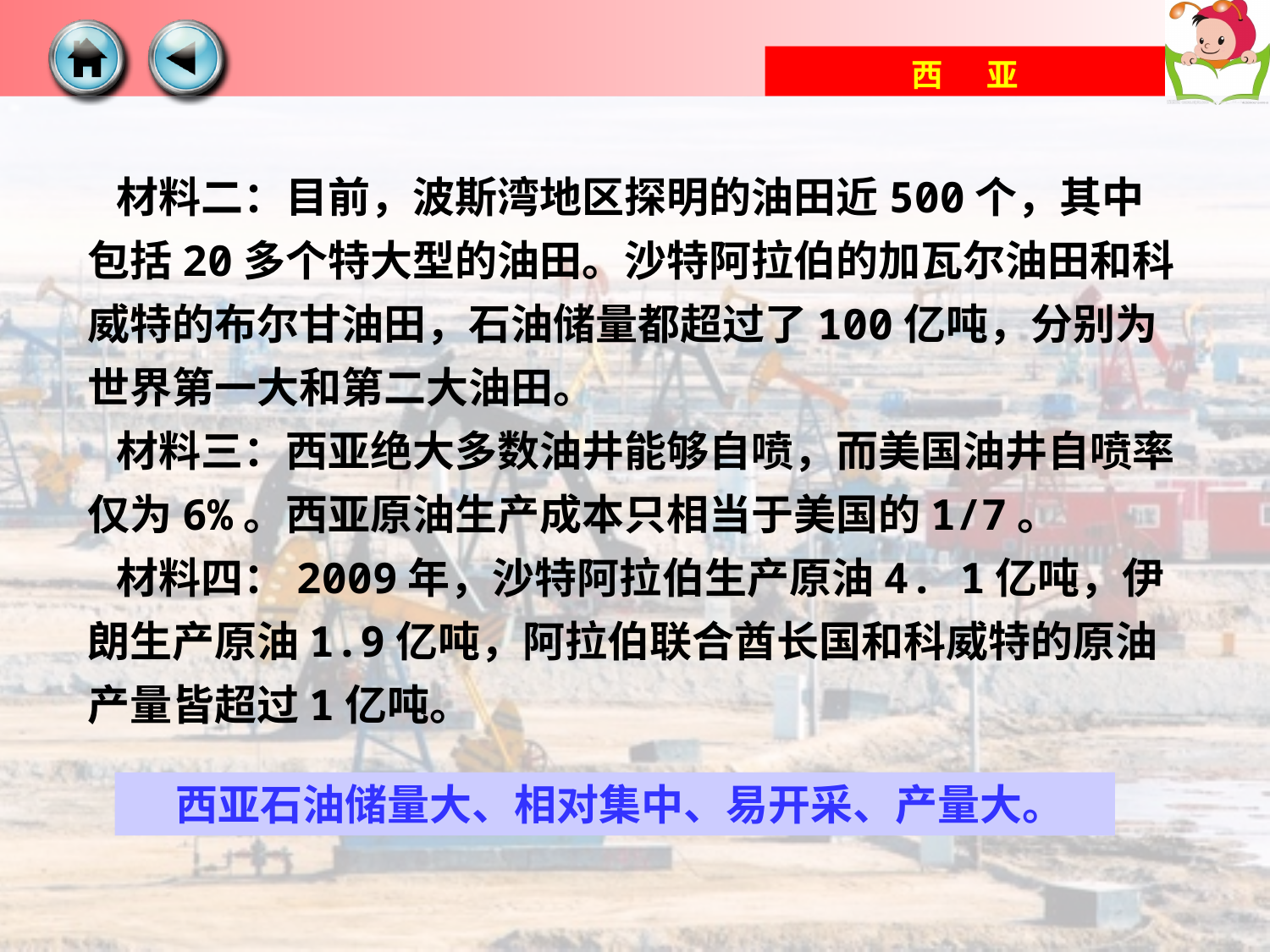

材料二：目前，波斯湾地区探明的油田近500个，其中包括20多个特大型的油田。沙特阿拉伯的加瓦尔油田和科威特的布尔甘油田，石油储量都超过了100亿吨，分别为世界第一大和第二大油田。
  材料三：西亚绝大多数油井能够自喷，而美国油井自喷率仅为6%。西亚原油生产成本只相当于美国的1/7。
  材料四：2009年，沙特阿拉伯生产原油4. 1亿吨，伊朗生产原油1.9亿吨，阿拉伯联合酋长国和科威特的原油产量皆超过1亿吨。
    西亚石油储量大、相对集中、易开采、产量大。